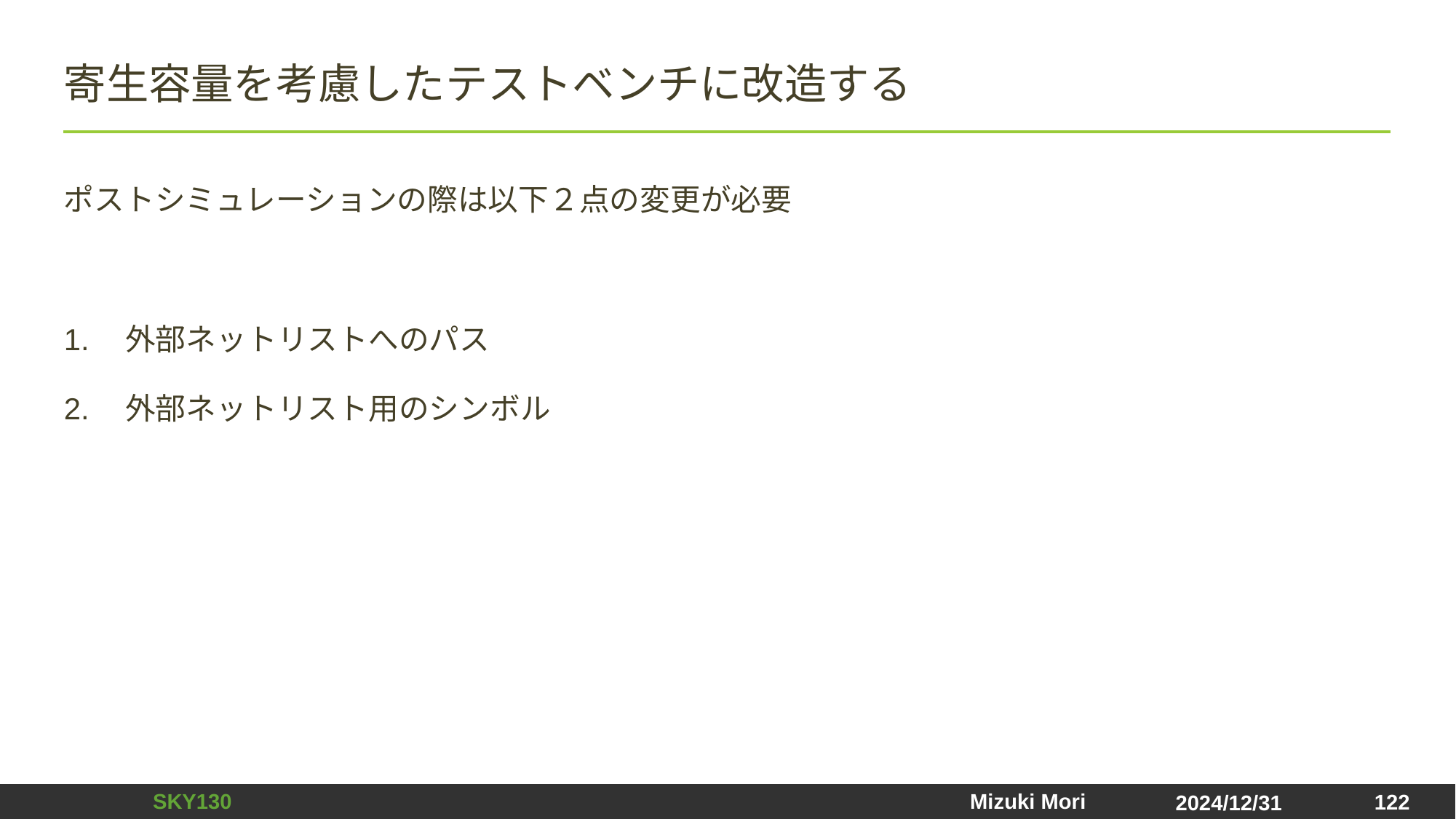

# 寄生容量を考慮したテストベンチに改造する
ポストシミュレーションの際は以下２点の変更が必要

外部ネットリストへのパス
外部ネットリスト用のシンボル
122
2024/12/31